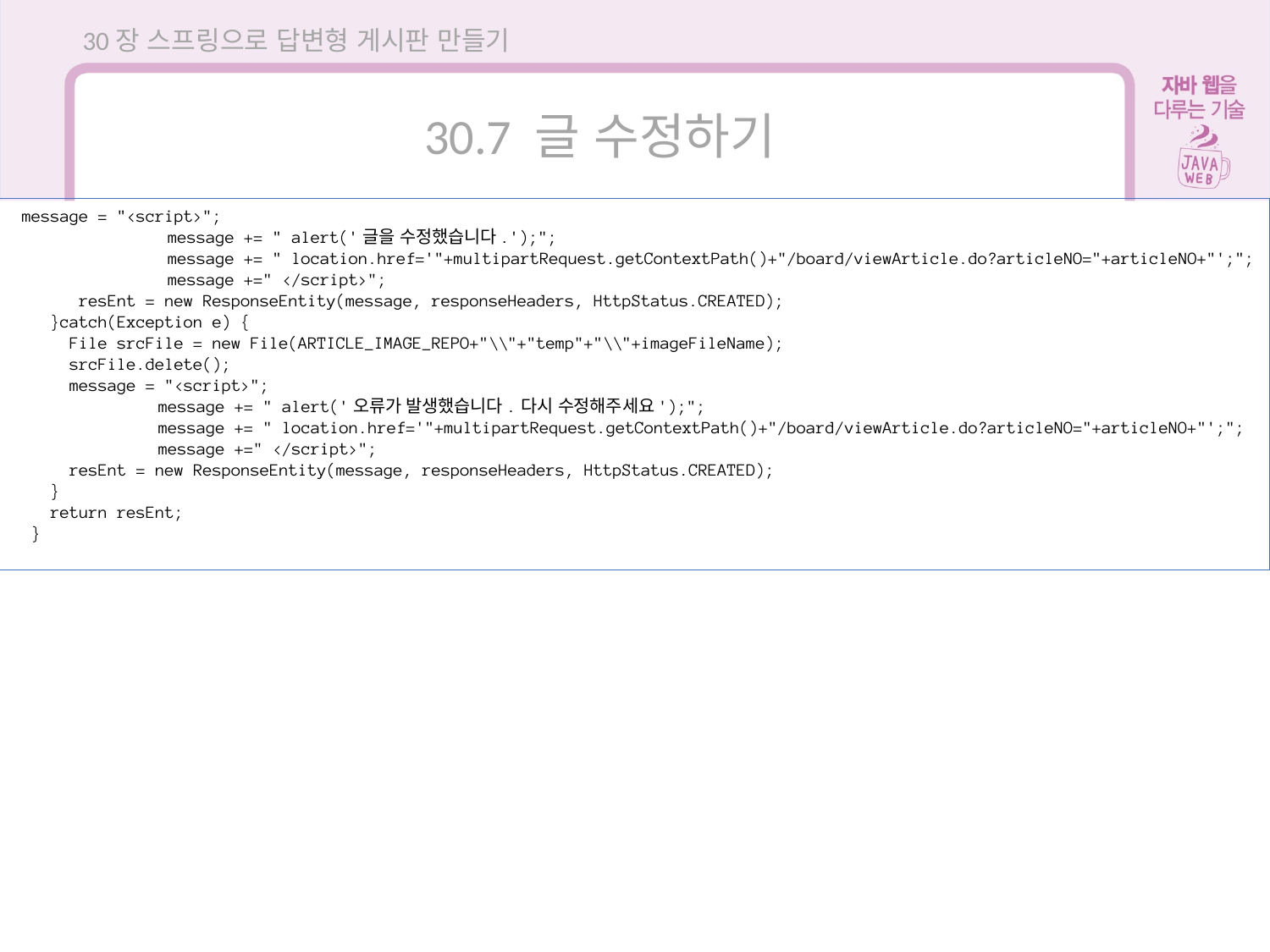

30장 스프링으로 답변형 게시판 만들기
30.7 글 수정하기
 message = "<script>";
	   message += " alert('글을 수정했습니다.');";
	   message += " location.href='"+multipartRequest.getContextPath()+"/board/viewArticle.do?articleNO="+articleNO+"';";
	   message +=" </script>";
       resEnt = new ResponseEntity(message, responseHeaders, HttpStatus.CREATED);
    }catch(Exception e) {
      File srcFile = new File(ARTICLE_IMAGE_REPO+"\\"+"temp"+"\\"+imageFileName);
      srcFile.delete();
      message = "<script>";
	  message += " alert('오류가 발생했습니다.다시 수정해주세요');";
	  message += " location.href='"+multipartRequest.getContextPath()+"/board/viewArticle.do?articleNO="+articleNO+"';";
	  message +=" </script>";
      resEnt = new ResponseEntity(message, responseHeaders, HttpStatus.CREATED);
    }
    return resEnt;
  }